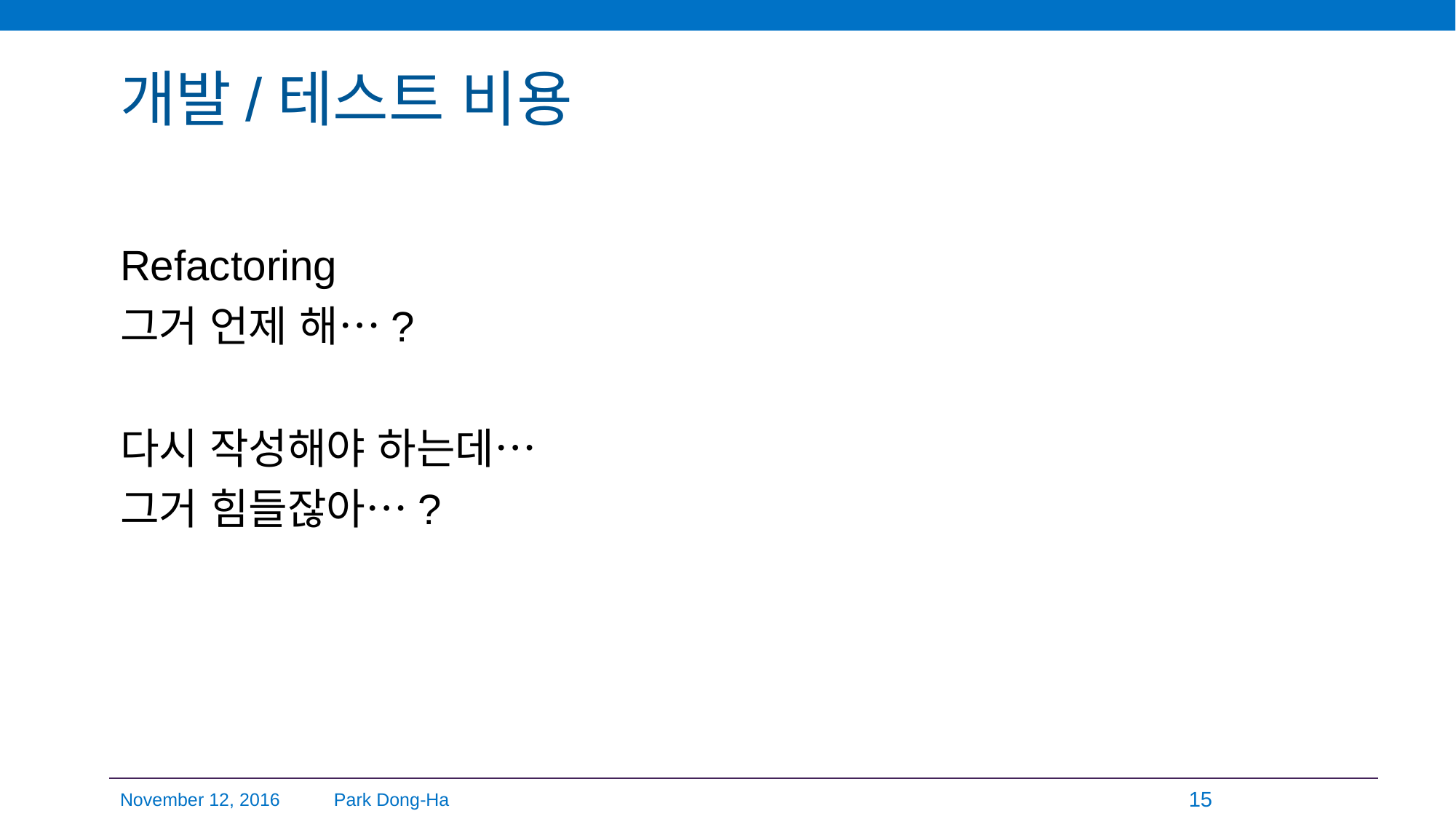

# 개발/테스트 비용

Refactoring
그거 언제 해…?

다시 작성해야 하는데…
그거 힘들잖아…?
Park Dong-Ha
15